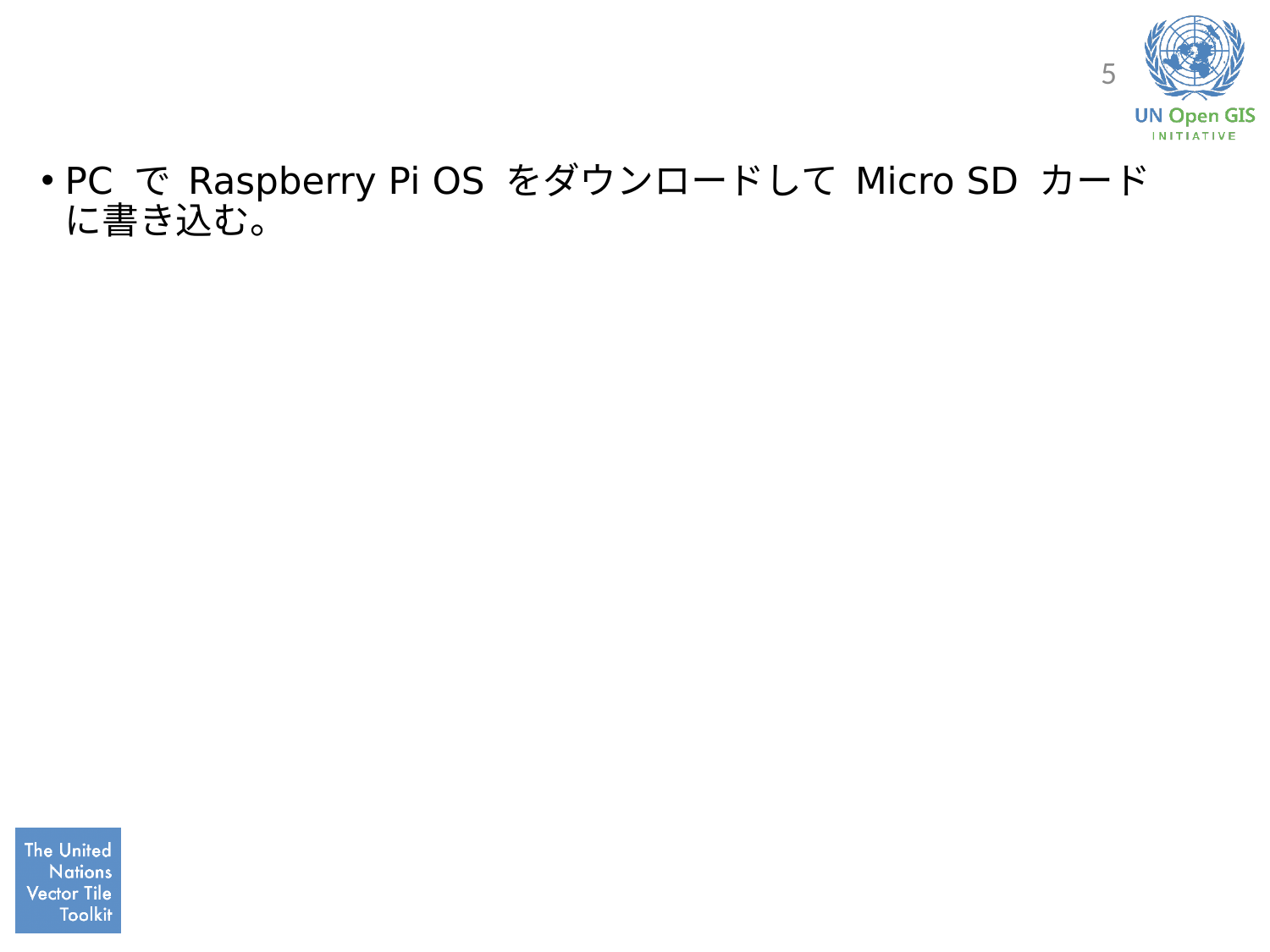

#
5
PC で Raspberry Pi OS をダウンロードして Micro SD カードに書き込む。